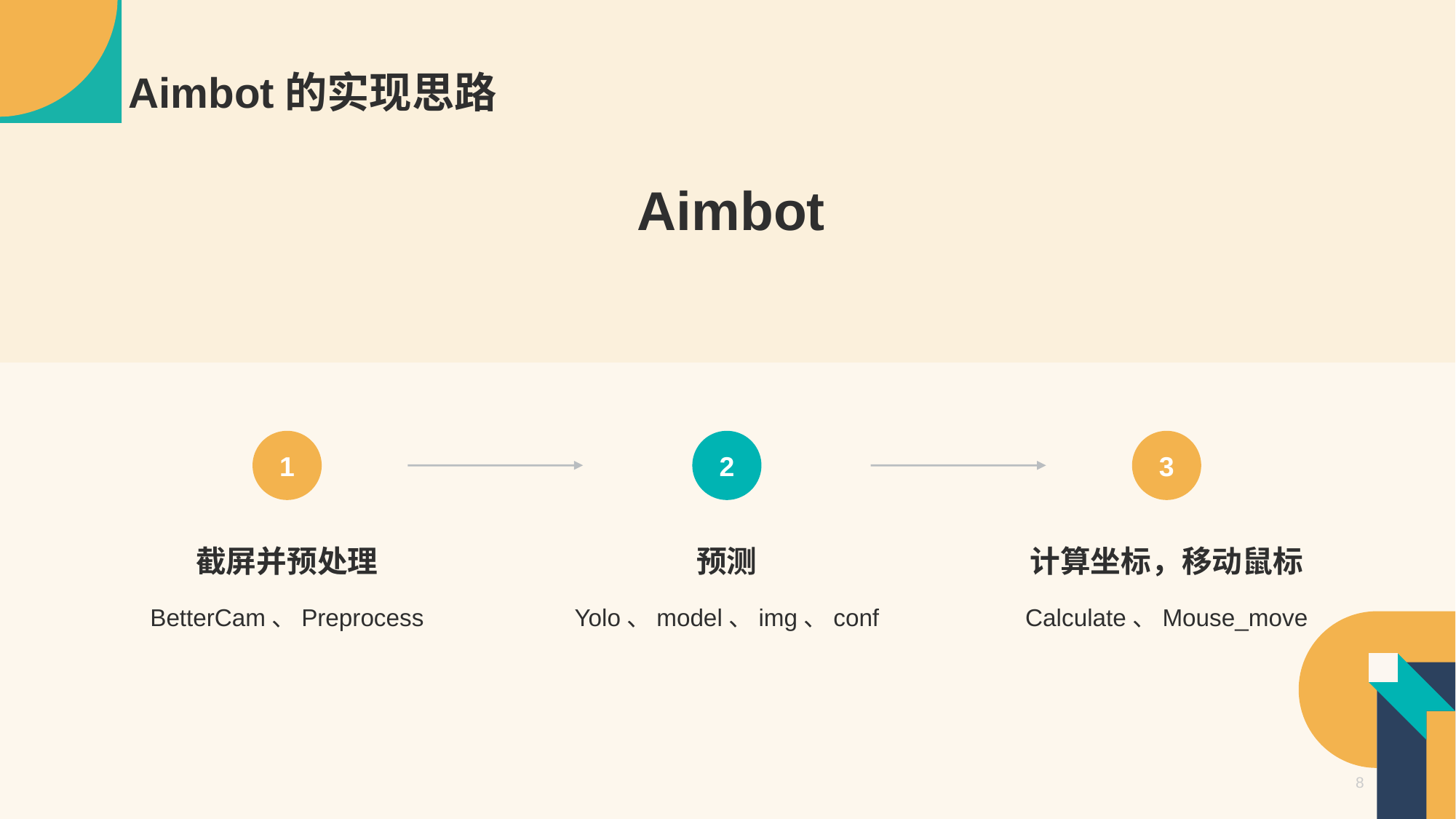

Aimbot
1
截屏并预处理
BetterCam、Preprocess
2
预测
Yolo、model、img、conf
3
计算坐标，移动鼠标
Calculate、Mouse_move
# Aimbot的实现思路
8